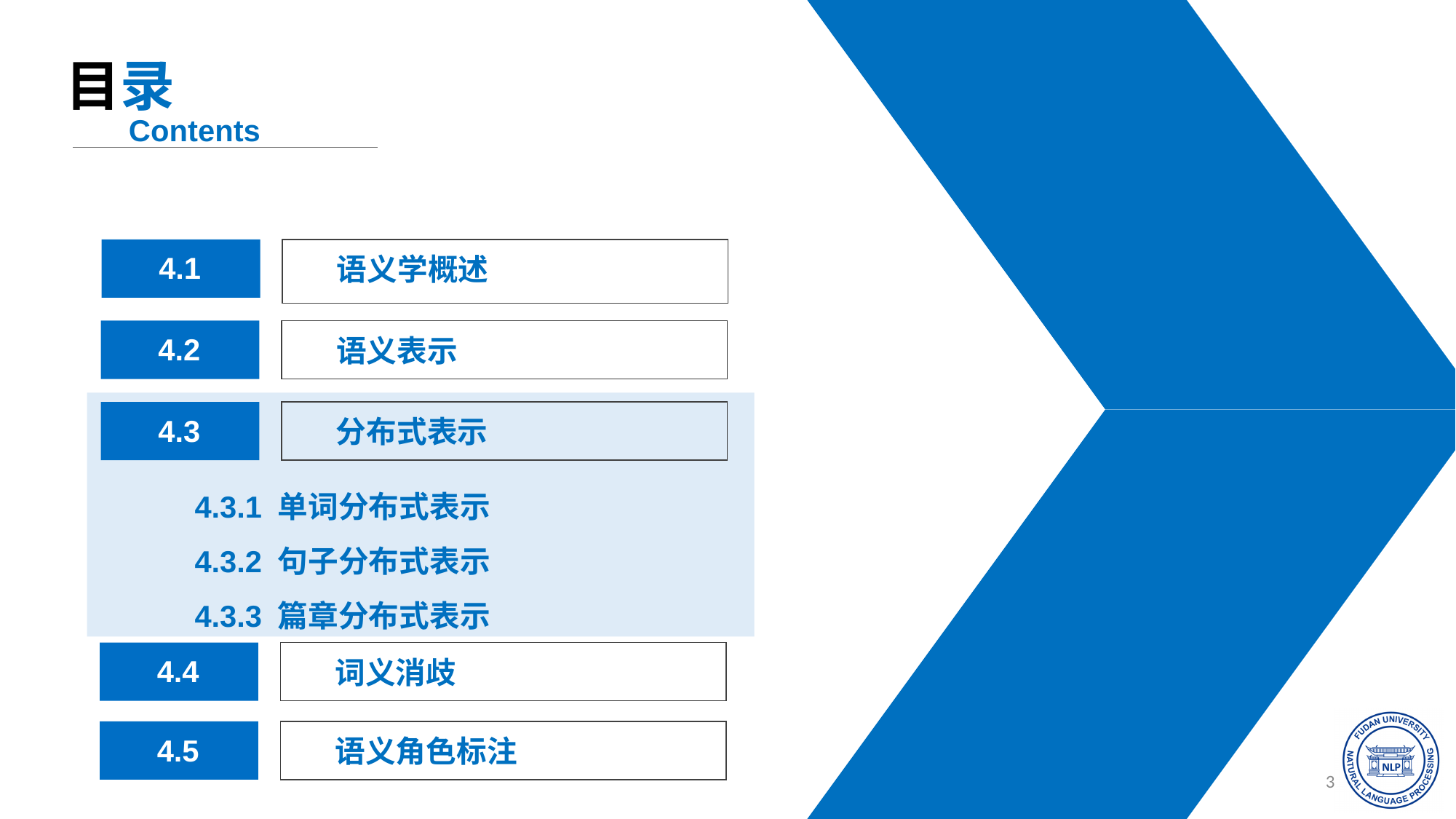

目录
Contents

语义学概述

4.1

4.2

语义表示

4.3

分布式表示

4.3.1 单词分布式表示
4.3.2 句子分布式表示
4.3.3 篇章分布式表示

4.4

词义消歧

4.5

语义角色标注
31